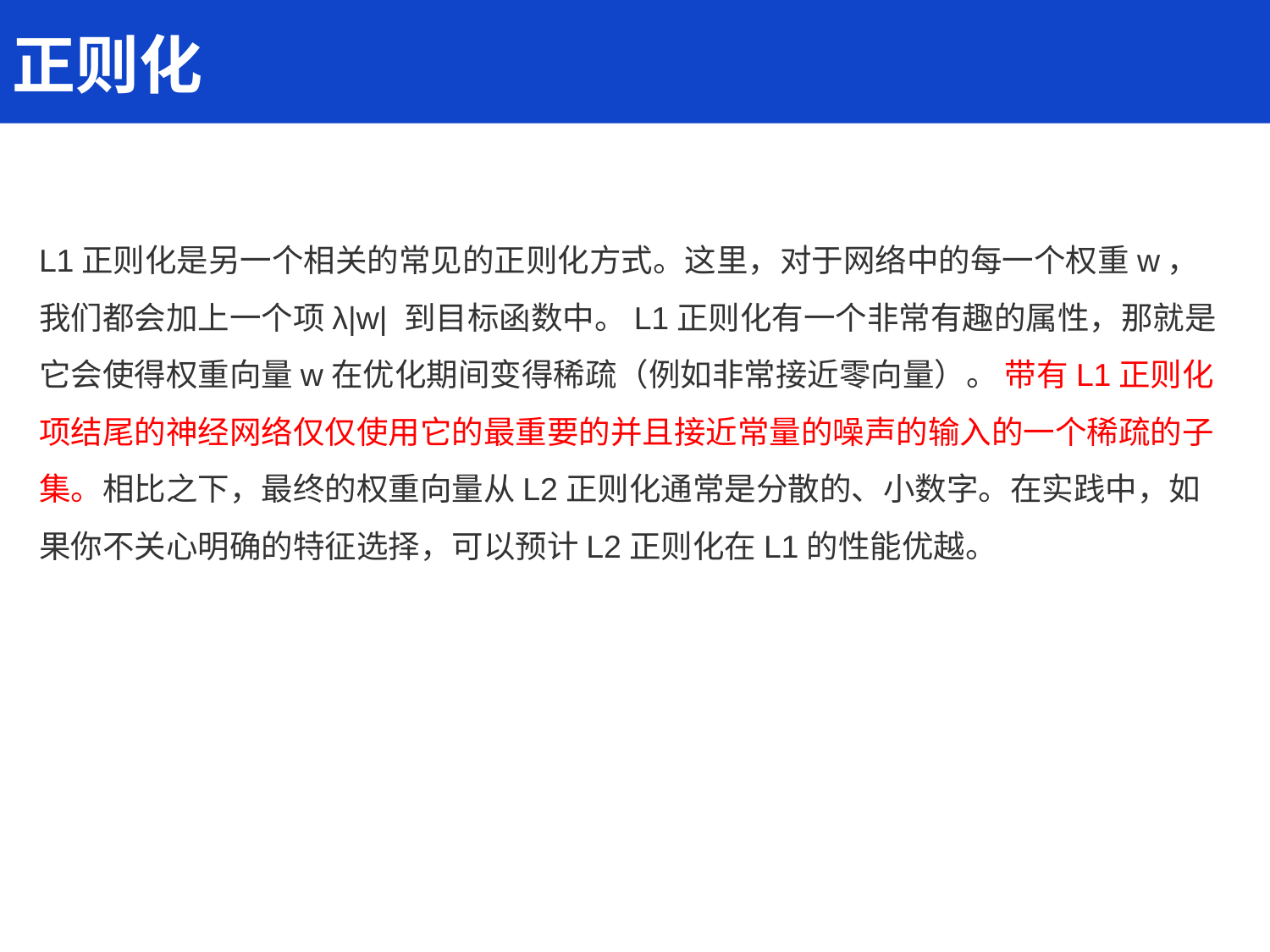

正则化
L1正则化是另一个相关的常见的正则化方式。这里，对于网络中的每一个权重w，我们都会加上一个项λ|w| 到目标函数中。L1正则化有一个非常有趣的属性，那就是它会使得权重向量w在优化期间变得稀疏（例如非常接近零向量）。 带有L1正则化项结尾的神经网络仅仅使用它的最重要的并且接近常量的噪声的输入的一个稀疏的子集。相比之下，最终的权重向量从L2正则化通常是分散的、小数字。在实践中，如果你不关心明确的特征选择，可以预计L2正则化在L1的性能优越。